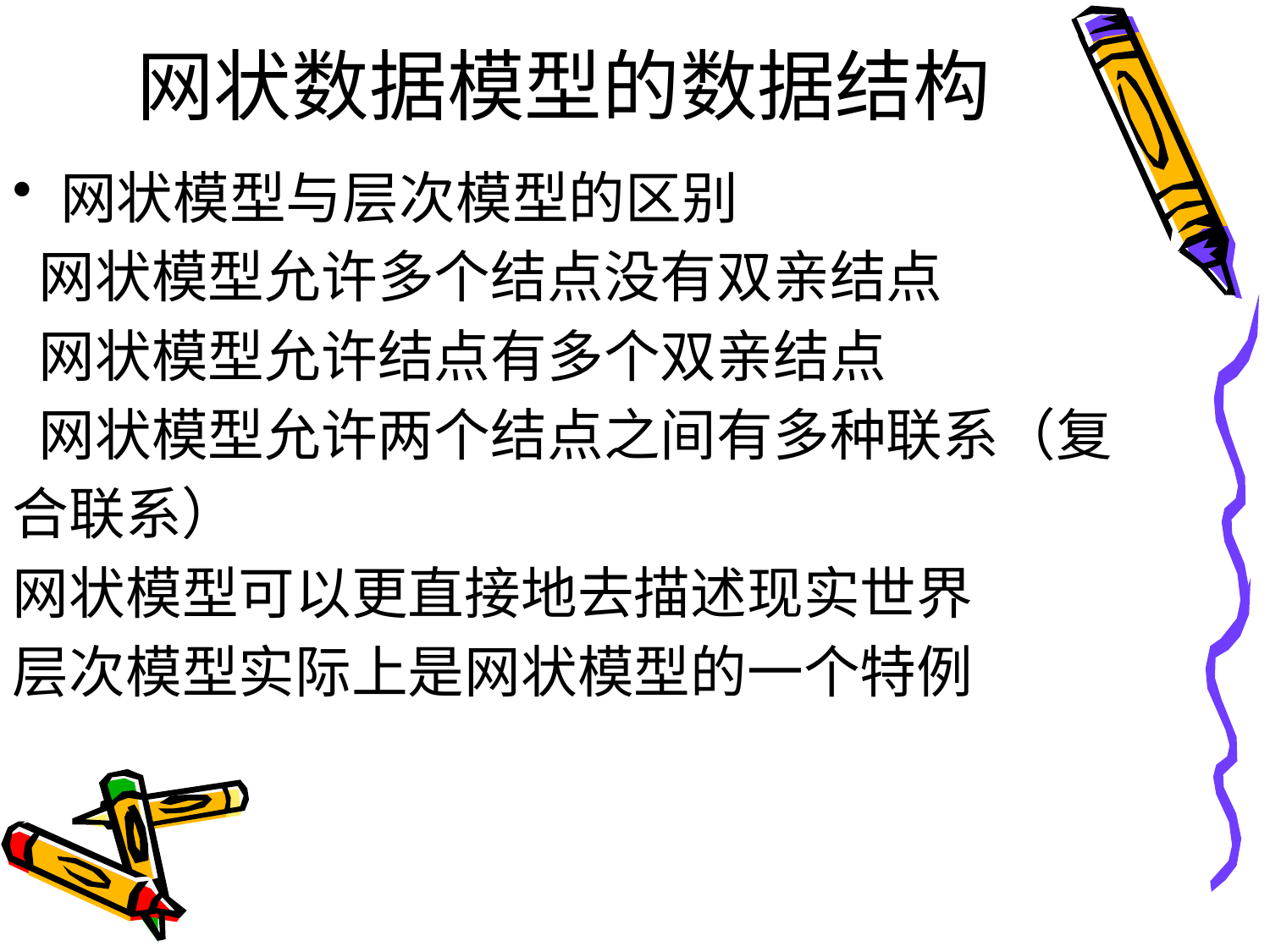

# 网状数据模型的数据结构
网状模型与层次模型的区别
 网状模型允许多个结点没有双亲结点
 网状模型允许结点有多个双亲结点
 网状模型允许两个结点之间有多种联系（复
合联系）
网状模型可以更直接地去描述现实世界
层次模型实际上是网状模型的一个特例